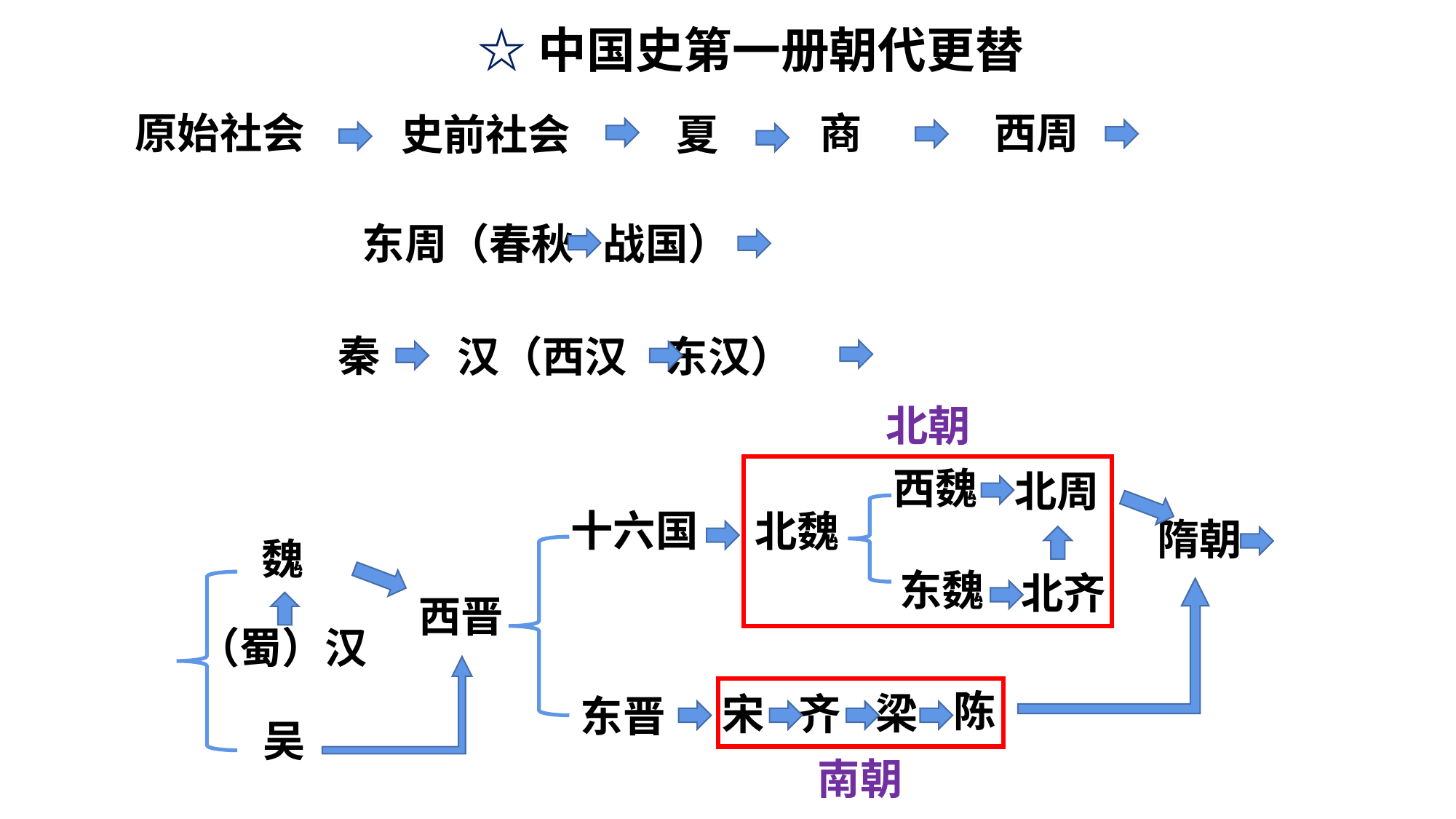

☆中国史第一册朝代更替
原始社会
商
西周
夏
史前社会

东周（春秋   战国）

秦
汉（西汉    东汉）

北朝

西魏
北周

十六国
北魏
隋朝

魏

东魏
北齐

西晋

（蜀）汉

陈
梁
宋
齐
东晋

吴
南朝